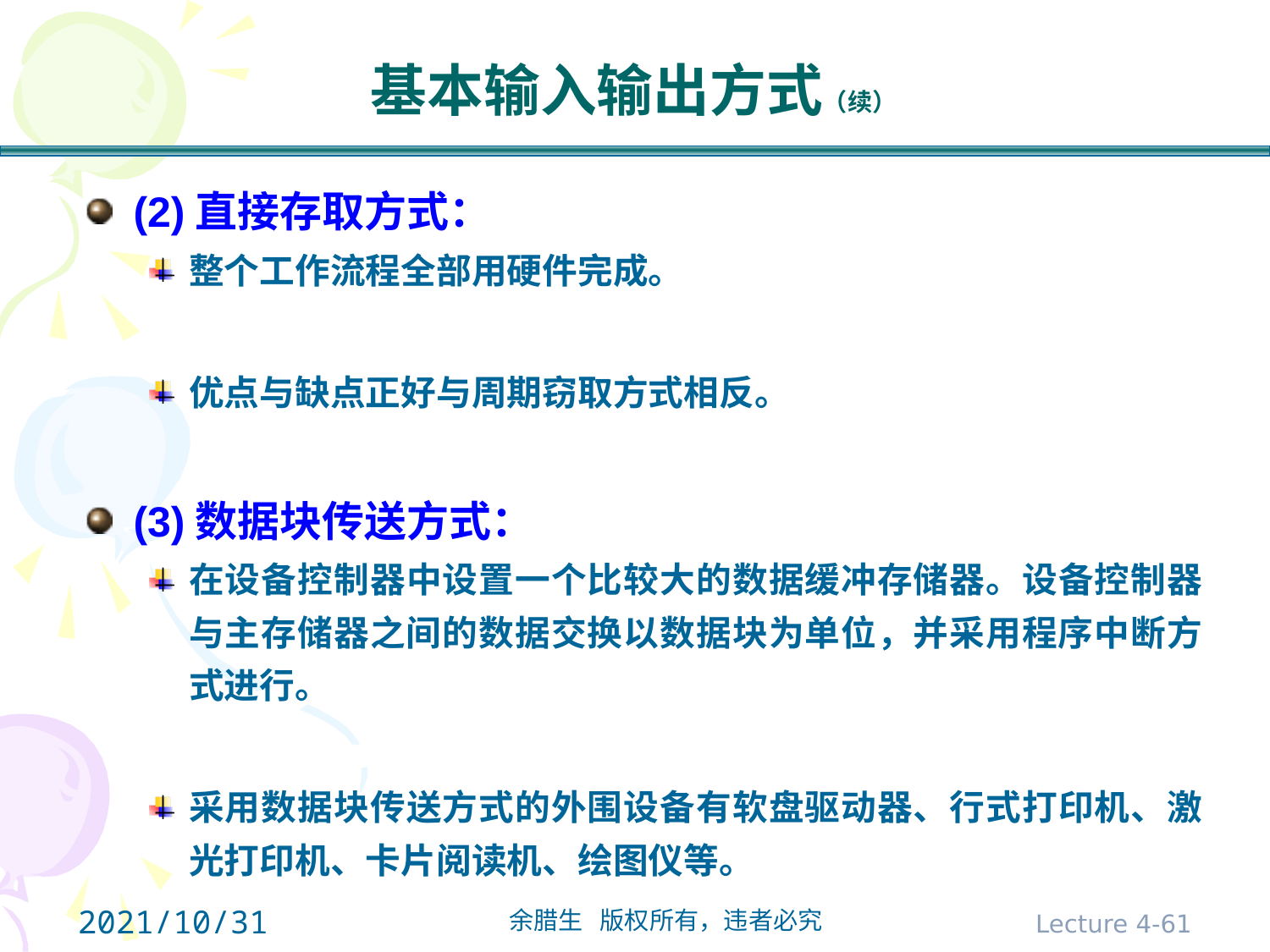

# 基本输入输出方式（续）
(2)直接存取方式：
整个工作流程全部用硬件完成。

优点与缺点正好与周期窃取方式相反。

(3)数据块传送方式：
在设备控制器中设置一个比较大的数据缓冲存储器。设备控制器与主存储器之间的数据交换以数据块为单位，并采用程序中断方式进行。

采用数据块传送方式的外围设备有软盘驱动器、行式打印机、激光打印机、卡片阅读机、绘图仪等。
2021/10/31
Lecture 4-61